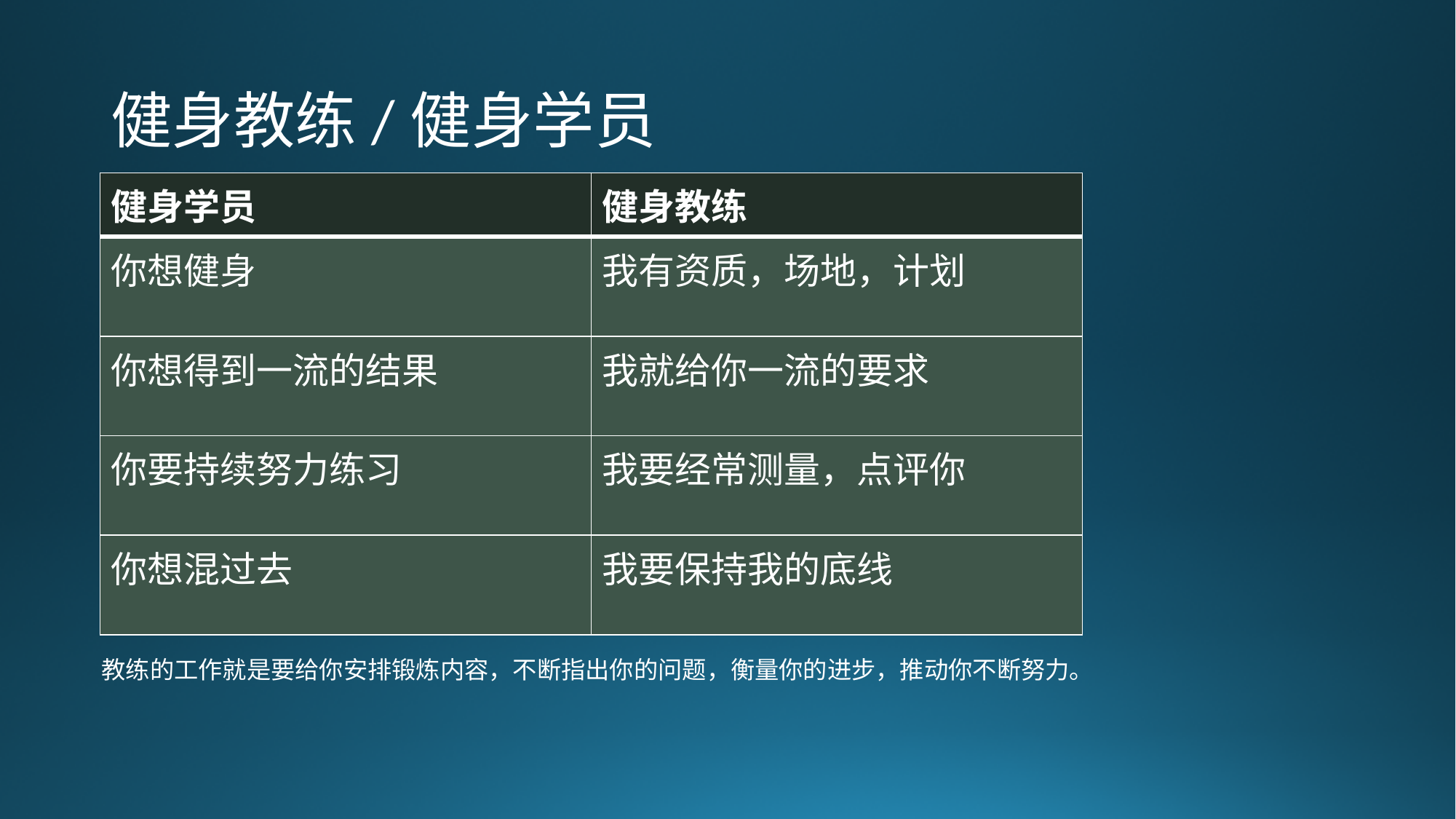

# 健身教练/健身学员
| 健身学员 | 健身教练 |
| --- | --- |
| 你想健身 | 我有资质，场地，计划 |
| 你想得到一流的结果 | 我就给你一流的要求 |
| 你要持续努力练习 | 我要经常测量，点评你 |
| 你想混过去 | 我要保持我的底线 |
教练的工作就是要给你安排锻炼内容，不断指出你的问题，衡量你的进步，推动你不断努力。